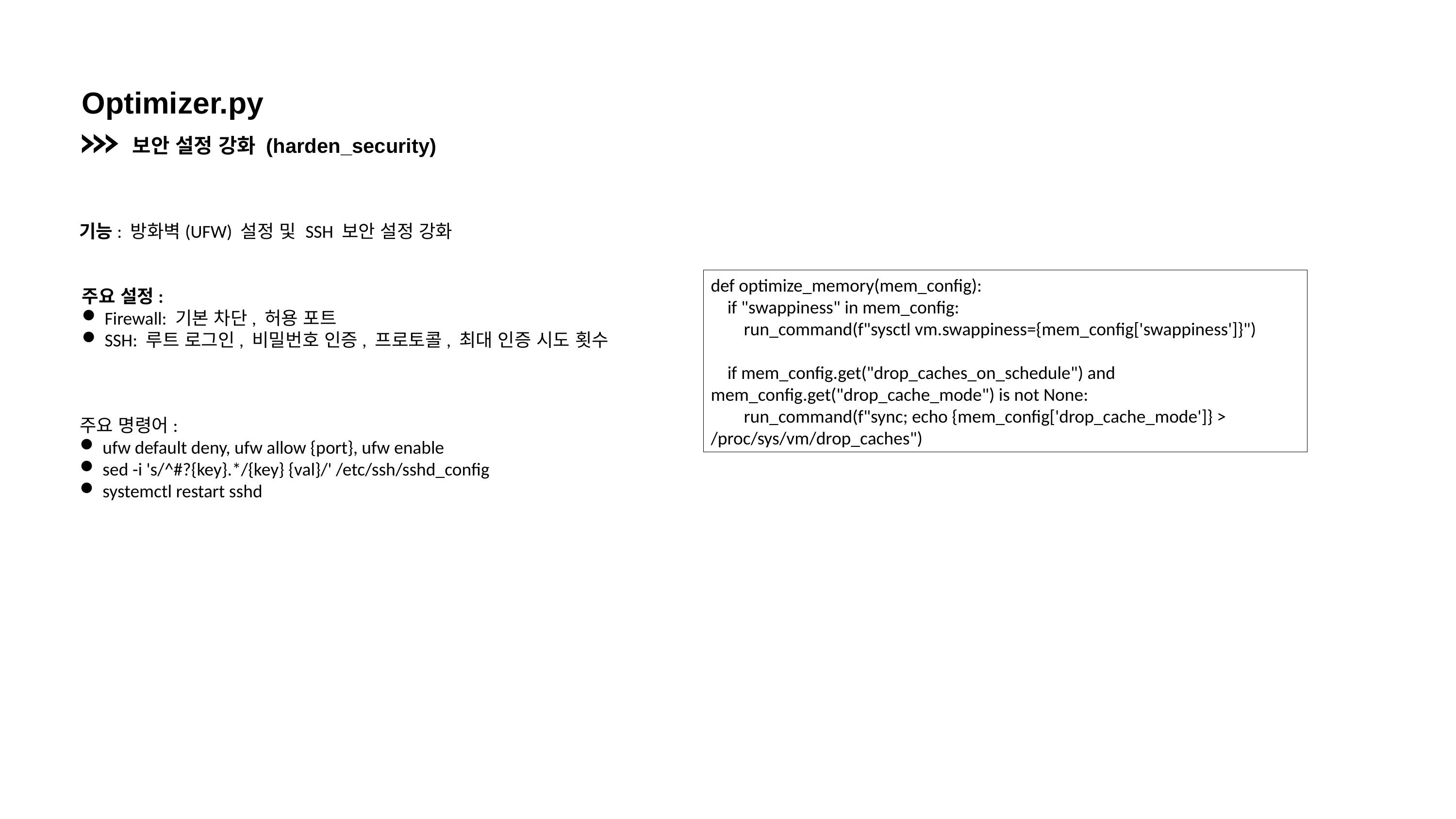

Optimizer.py
보안 설정 강화 (harden_security)

기능: 방화벽(UFW) 설정 및 SSH 보안 설정 강화
def optimize_memory(mem_config):
    if "swappiness" in mem_config:
        run_command(f"sysctl vm.swappiness={mem_config['swappiness']}")

    if mem_config.get("drop_caches_on_schedule") and mem_config.get("drop_cache_mode") is not None:
        run_command(f"sync; echo {mem_config['drop_cache_mode']} > /proc/sys/vm/drop_caches")
주요 설정:
Firewall: 기본 차단, 허용 포트
SSH: 루트 로그인, 비밀번호 인증, 프로토콜, 최대 인증 시도 횟수
주요 명령어:
ufw default deny, ufw allow {port}, ufw enable
sed -i 's/^#?{key}.*/{key} {val}/' /etc/ssh/sshd_config
systemctl restart sshd